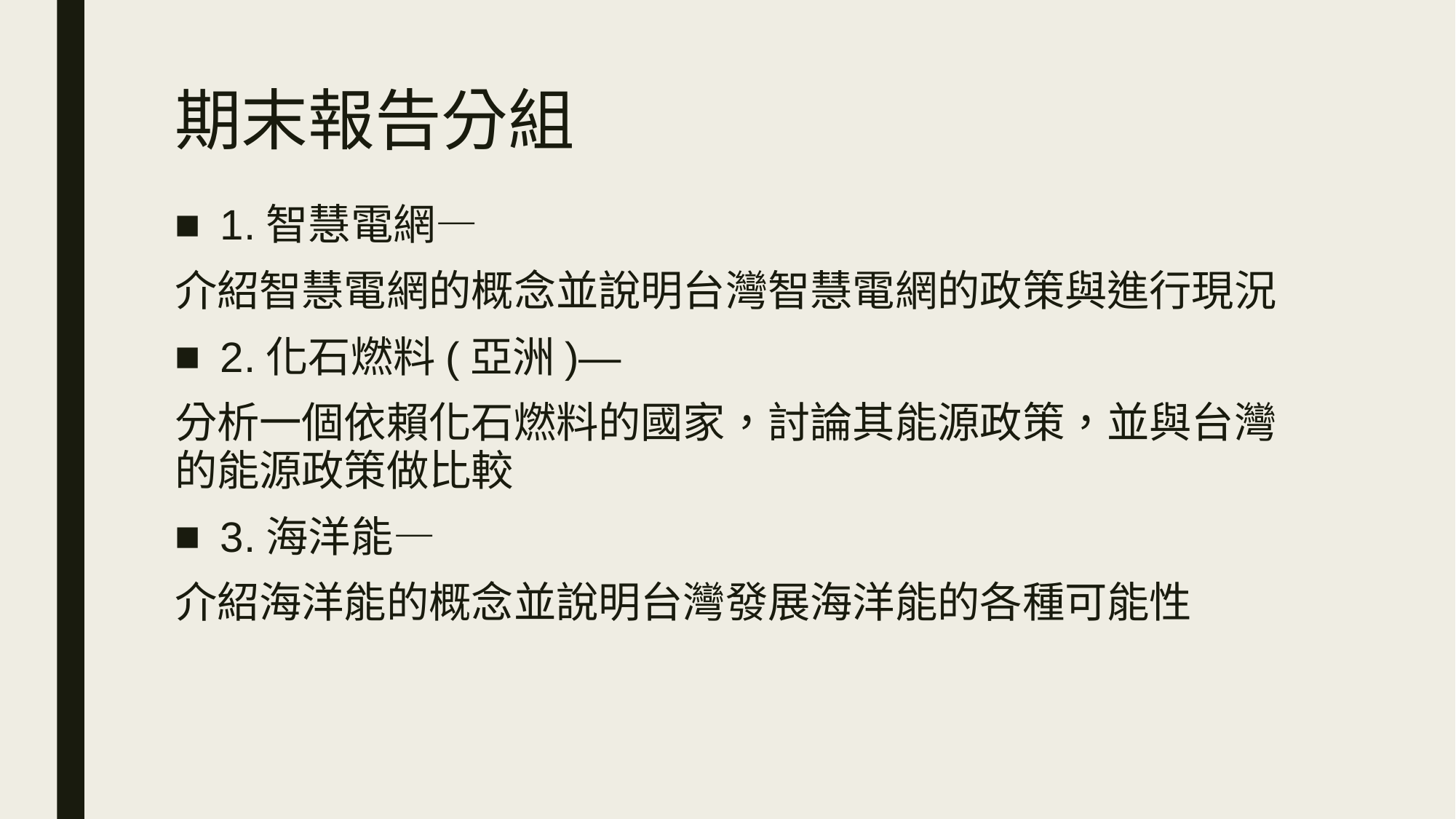

# 期末報告分組
1.智慧電網—
介紹智慧電網的概念並說明台灣智慧電網的政策與進行現況
2.化石燃料(亞洲)—
分析一個依賴化石燃料的國家，討論其能源政策，並與台灣的能源政策做比較
3.海洋能—
介紹海洋能的概念並說明台灣發展海洋能的各種可能性